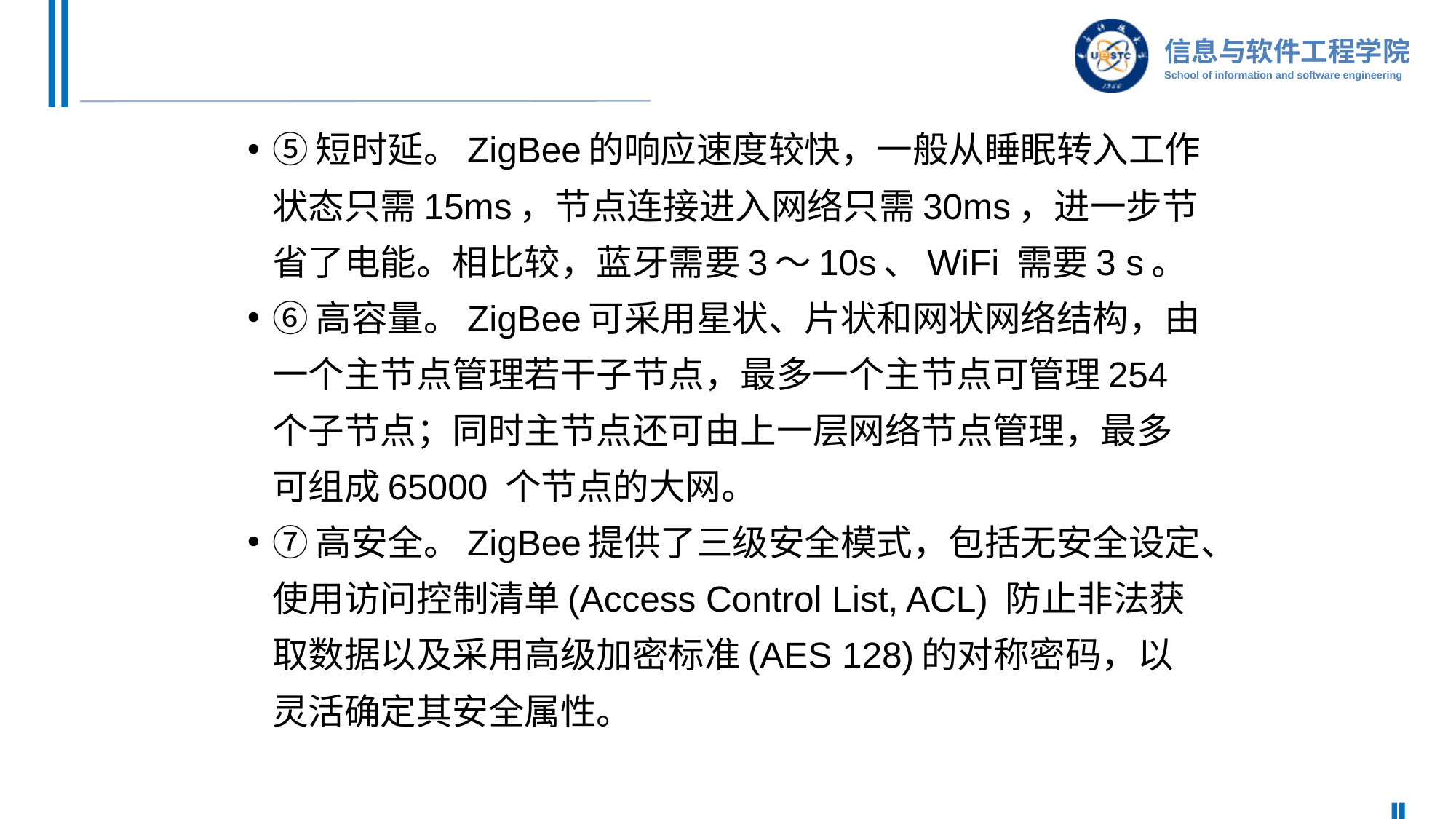

⑤短时延。ZigBee的响应速度较快，一般从睡眠转入工作状态只需15ms，节点连接进入网络只需30ms，进一步节省了电能。相比较，蓝牙需要3～10s、WiFi 需要3 s。
⑥高容量。ZigBee可采用星状、片状和网状网络结构，由一个主节点管理若干子节点，最多一个主节点可管理254个子节点；同时主节点还可由上一层网络节点管理，最多可组成65000 个节点的大网。
⑦高安全。ZigBee提供了三级安全模式，包括无安全设定、使用访问控制清单(Access Control List, ACL) 防止非法获取数据以及采用高级加密标准(AES 128)的对称密码，以灵活确定其安全属性。